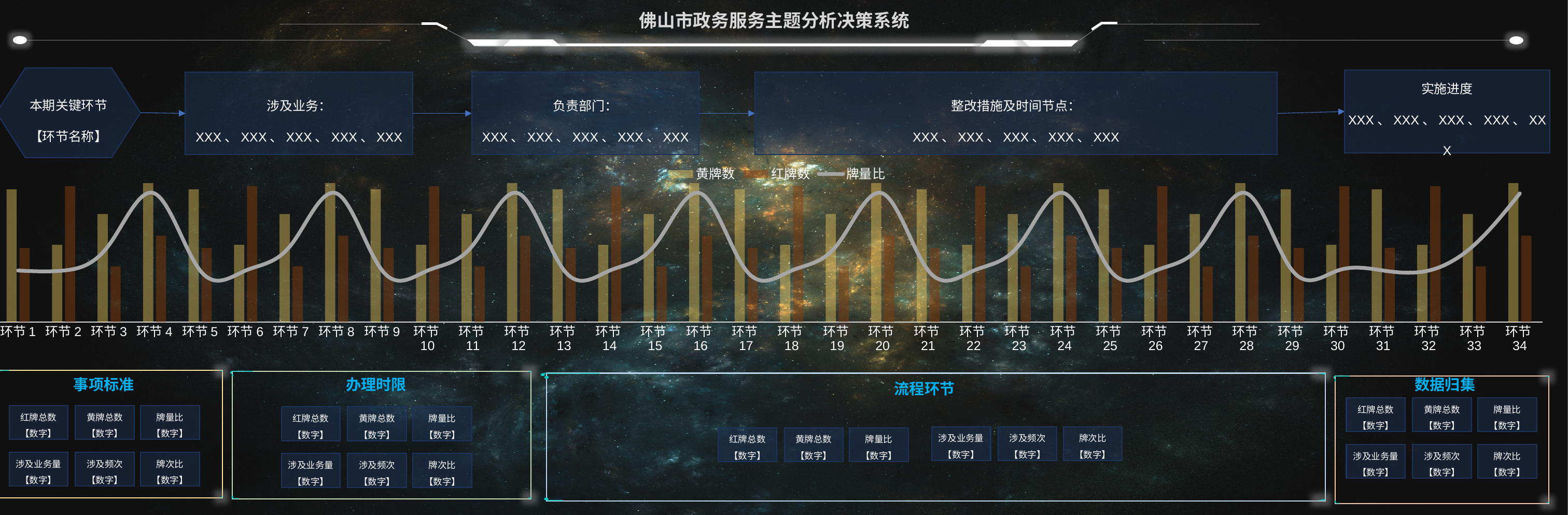

本期关键环节
【环节名称】
实施进度
XXX、XXX、XXX、XXX、XXX
涉及业务：
XXX、XXX、XXX、XXX、XXX
负责部门：
XXX、XXX、XXX、XXX、XXX
整改措施及时间节点：
XXX、XXX、XXX、XXX、XXX

### Chart

| Category | 黄牌数 | 红牌数 | 牌量比 |
|---|---|---|---|
| 环节1 | 4.3 | 2.4 | 2.0 |
| 环节2 | 2.5 | 4.4 | 2.0 |
| 环节3 | 3.5 | 1.8 | 3.0 |
| 环节4 | 4.5 | 2.8 | 5.0 |
| 环节5 | 4.3 | 2.4 | 2.0 |
| 环节6 | 2.5 | 4.4 | 2.0 |
| 环节7 | 3.5 | 1.8 | 3.0 |
| 环节8 | 4.5 | 2.8 | 5.0 |
| 环节9 | 4.3 | 2.4 | 2.0 |
| 环节10 | 2.5 | 4.4 | 2.0 |
| 环节11 | 3.5 | 1.8 | 3.0 |
| 环节12 | 4.5 | 2.8 | 5.0 |
| 环节13 | 4.3 | 2.4 | 2.0 |
| 环节14 | 2.5 | 4.4 | 2.0 |
| 环节15 | 3.5 | 1.8 | 3.0 |
| 环节16 | 4.5 | 2.8 | 5.0 |
| 环节17 | 4.3 | 2.4 | 2.0 |
| 环节18 | 2.5 | 4.4 | 2.0 |
| 环节19 | 3.5 | 1.8 | 3.0 |
| 环节20 | 4.5 | 2.8 | 5.0 |
| 环节21 | 4.3 | 2.4 | 2.0 |
| 环节22 | 2.5 | 4.4 | 2.0 |
| 环节23 | 3.5 | 1.8 | 3.0 |
| 环节24 | 4.5 | 2.8 | 5.0 |
| 环节25 | 4.3 | 2.4 | 2.0 |
| 环节26 | 2.5 | 4.4 | 2.0 |
| 环节27 | 3.5 | 1.8 | 3.0 |
| 环节28 | 4.5 | 2.8 | 5.0 |
| 环节29 | 4.3 | 2.4 | 2.0 |
| 环节30 | 2.5 | 4.4 | 2.0 |
| 环节31 | 4.3 | 2.4 | 2.0 |
| 环节32 | 2.5 | 4.4 | 2.0 |
| 环节33 | 3.5 | 1.8 | 3.0 |
| 环节34 | 4.5 | 2.8 | 5.0 |

事项标准
办理时限
数据归集

流程环节
红牌总数
【数字】
黄牌总数
【数字】
牌量比
【数字】
红牌总数
【数字】
黄牌总数
【数字】
牌量比
【数字】
红牌总数
【数字】
黄牌总数
【数字】
牌量比
【数字】
涉及业务量
【数字】
涉及频次
【数字】
牌次比
【数字】
红牌总数
【数字】
黄牌总数
【数字】
牌量比
【数字】
涉及业务量
【数字】
涉及频次
【数字】
牌次比
【数字】
涉及业务量
【数字】
涉及频次
【数字】
牌次比
【数字】
涉及业务量
【数字】
涉及频次
【数字】
牌次比
【数字】